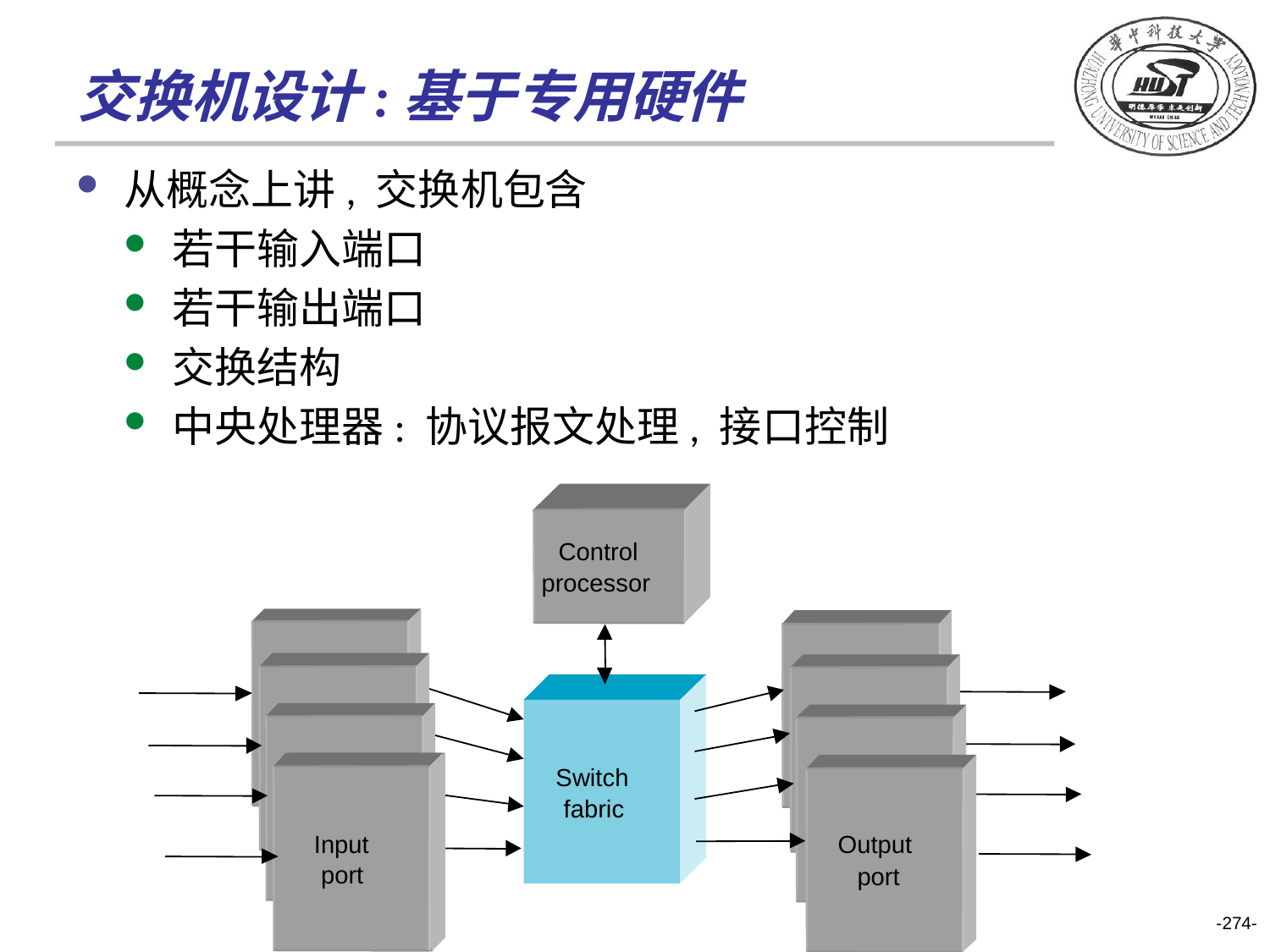

# 交换机设计:基于专用硬件
从概念上讲, 交换机包含
若干输入端口
若干输出端口
交换结构
中央处理器: 协议报文处理, 接口控制

Control
processor

Switch

fabric

Input
Output

port
port

-274-